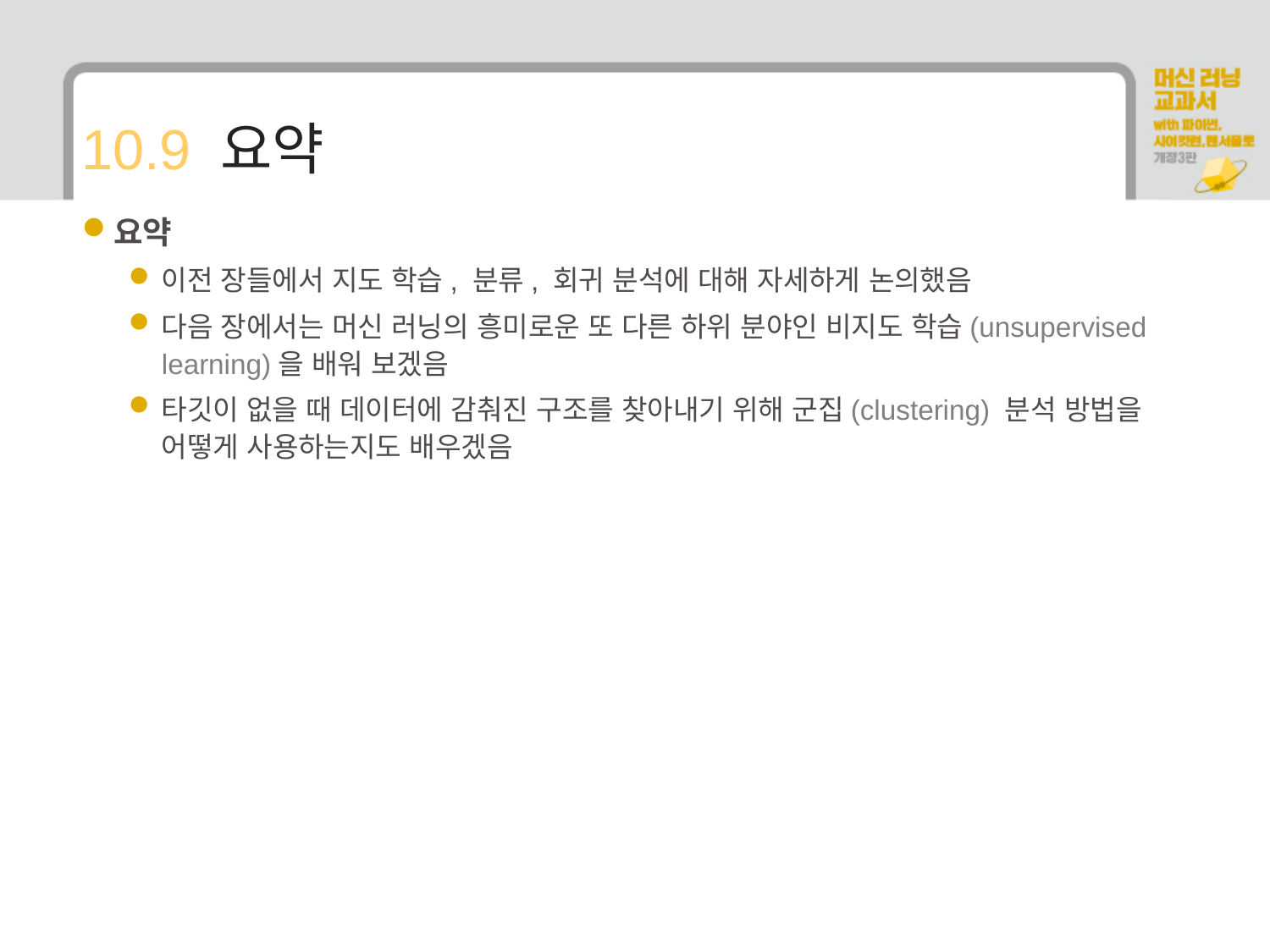

# 10.9 요약
요약
이전 장들에서 지도 학습, 분류, 회귀 분석에 대해 자세하게 논의했음
다음 장에서는 머신 러닝의 흥미로운 또 다른 하위 분야인 비지도 학습(unsupervised learning)을 배워 보겠음
타깃이 없을 때 데이터에 감춰진 구조를 찾아내기 위해 군집(clustering) 분석 방법을 어떻게 사용하는지도 배우겠음